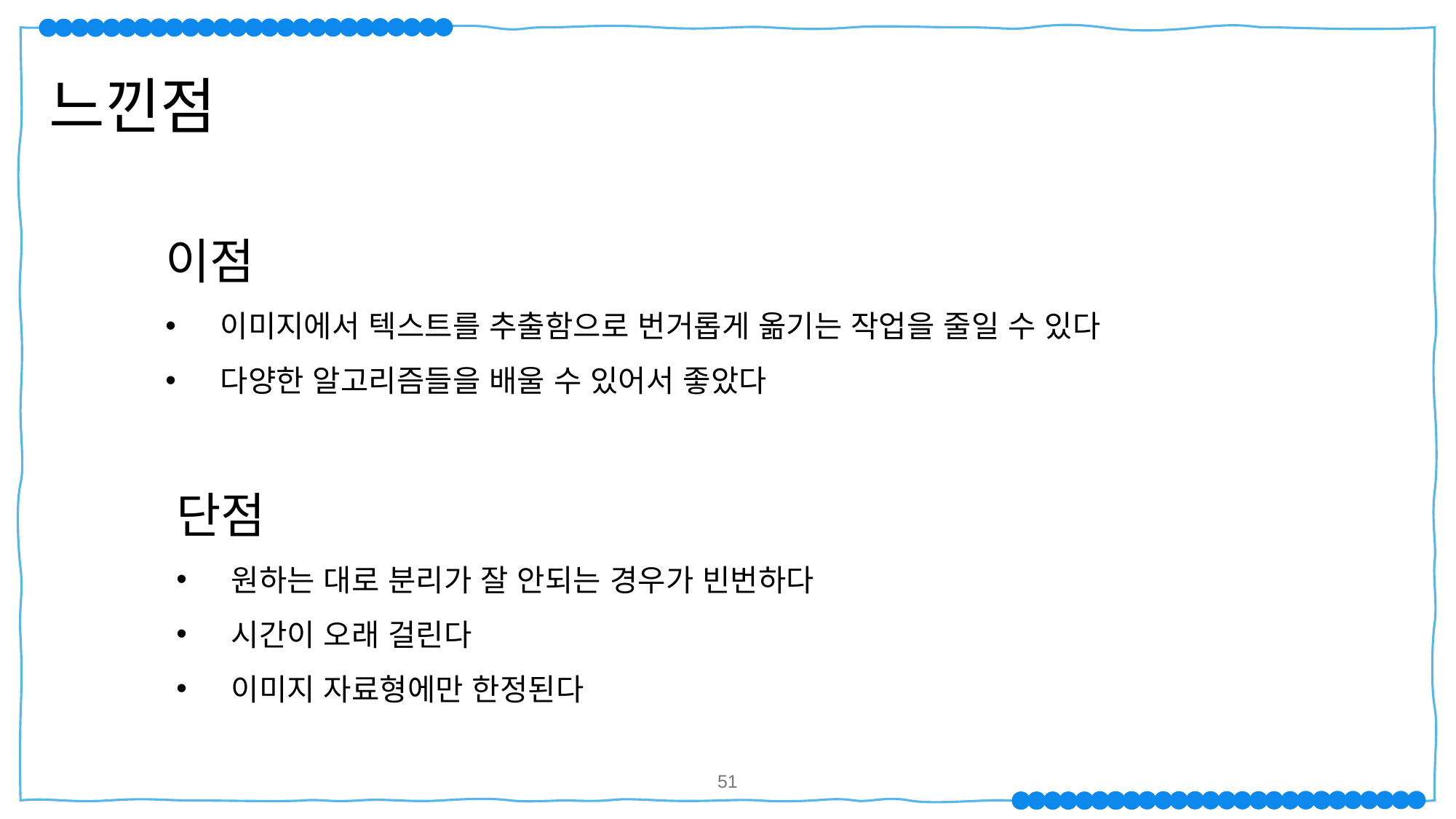

느낀점
이점
이미지에서 텍스트를 추출함으로 번거롭게 옮기는 작업을 줄일 수 있다
다양한 알고리즘들을 배울 수 있어서 좋았다
단점
원하는 대로 분리가 잘 안되는 경우가 빈번하다
시간이 오래 걸린다
이미지 자료형에만 한정된다
51